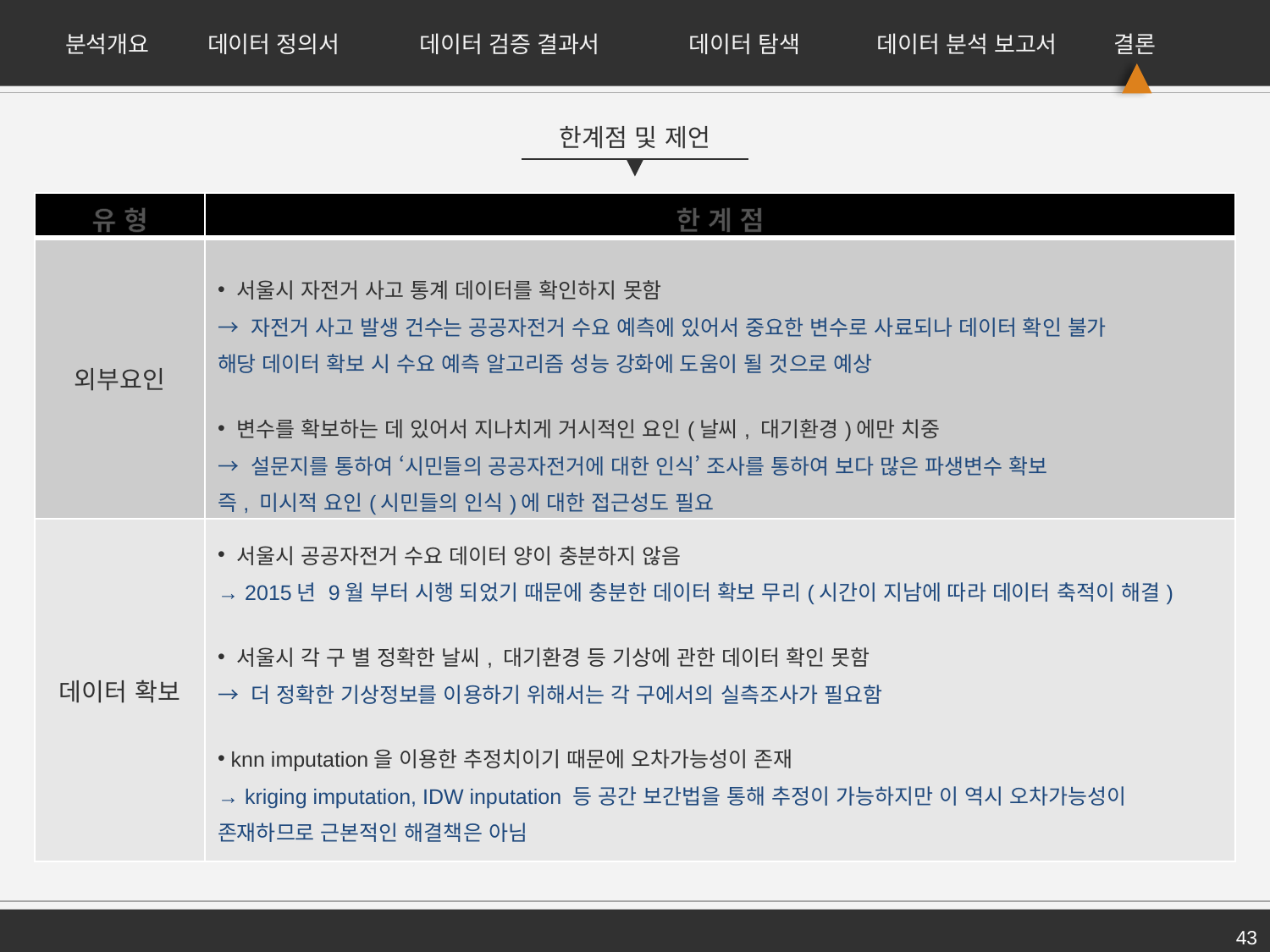

분석개요
데이터 정의서
데이터 검증 결과서
데이터 탐색
데이터 분석 보고서
결론

한계점 및 제언

| 유 형 | 한 계 점 |
| --- | --- |
| 외부요인 | 서울시 자전거 사고 통계 데이터를 확인하지 못함 → 자전거 사고 발생 건수는 공공자전거 수요 예측에 있어서 중요한 변수로 사료되나 데이터 확인 불가 해당 데이터 확보 시 수요 예측 알고리즘 성능 강화에 도움이 될 것으로 예상 변수를 확보하는 데 있어서 지나치게 거시적인 요인(날씨, 대기환경)에만 치중 → 설문지를 통하여 ‘시민들의 공공자전거에 대한 인식’ 조사를 통하여 보다 많은 파생변수 확보 즉, 미시적 요인(시민들의 인식)에 대한 접근성도 필요 |
| 데이터 확보 | 서울시 공공자전거 수요 데이터 양이 충분하지 않음 → 2015년 9월 부터 시행 되었기 때문에 충분한 데이터 확보 무리(시간이 지남에 따라 데이터 축적이 해결) 서울시 각 구 별 정확한 날씨, 대기환경 등 기상에 관한 데이터 확인 못함 → 더 정확한 기상정보를 이용하기 위해서는 각 구에서의 실측조사가 필요함 knn imputation을 이용한 추정치이기 때문에 오차가능성이 존재 → kriging imputation, IDW inputation 등 공간 보간법을 통해 추정이 가능하지만 이 역시 오차가능성이 존재하므로 근본적인 해결책은 아님 |

43